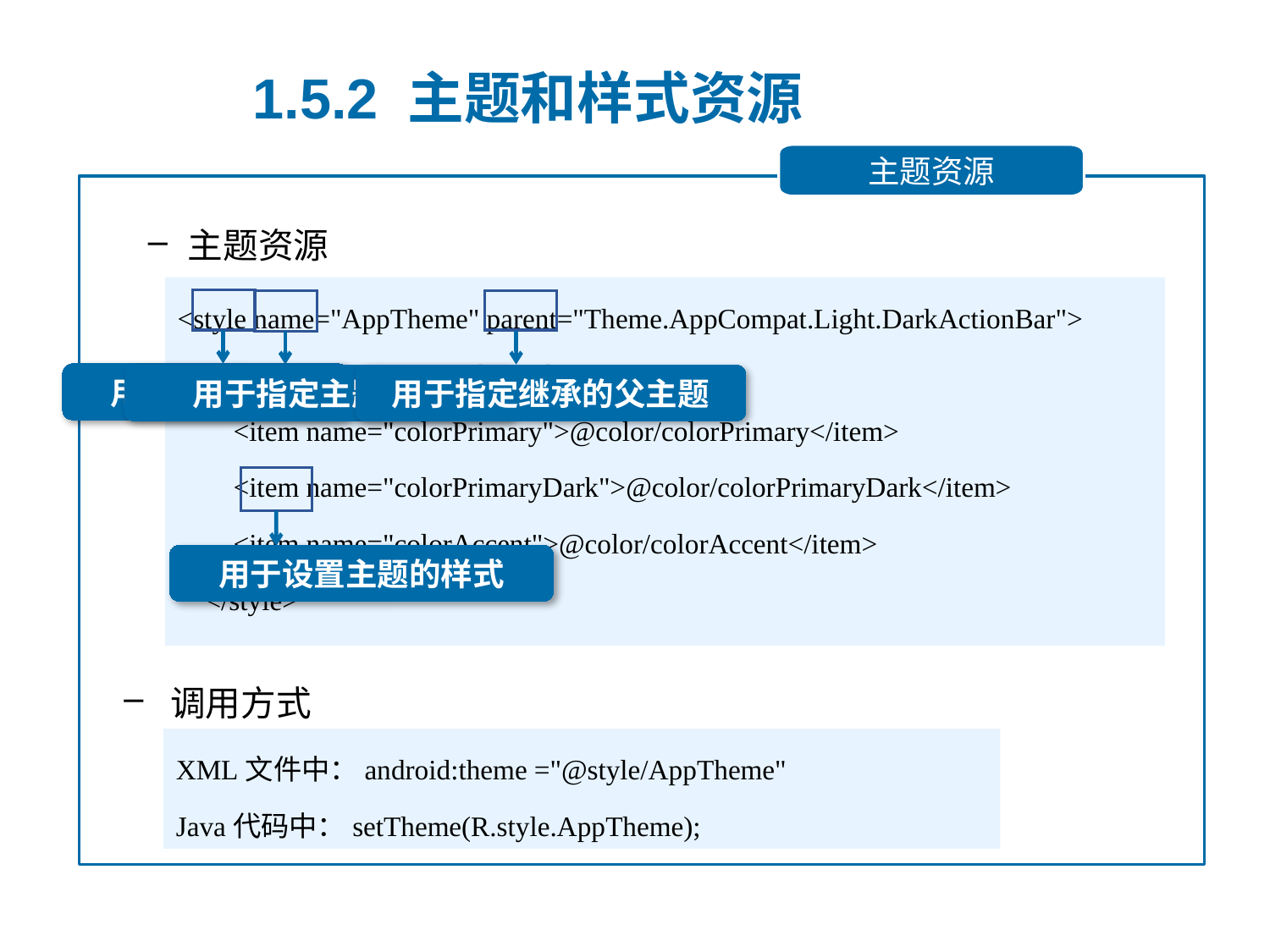

1.5.2 主题和样式资源
主题资源

主题资源

<style name="AppTheme" parent="Theme.AppCompat.Light.DarkActionBar">
        <!-- Customize your theme here. -->
        <item name="colorPrimary">@color/colorPrimary</item>
        <item name="colorPrimaryDark">@color/colorPrimaryDark</item>
        <item name="colorAccent">@color/colorAccent</item>
    </style>

用于定义主题
用于指定主题名称
用于指定继承的父主题

用于设置主题的样式
 调用方式

XML文件中：android:theme ="@style/AppTheme"
Java代码中：setTheme(R.style.AppTheme);